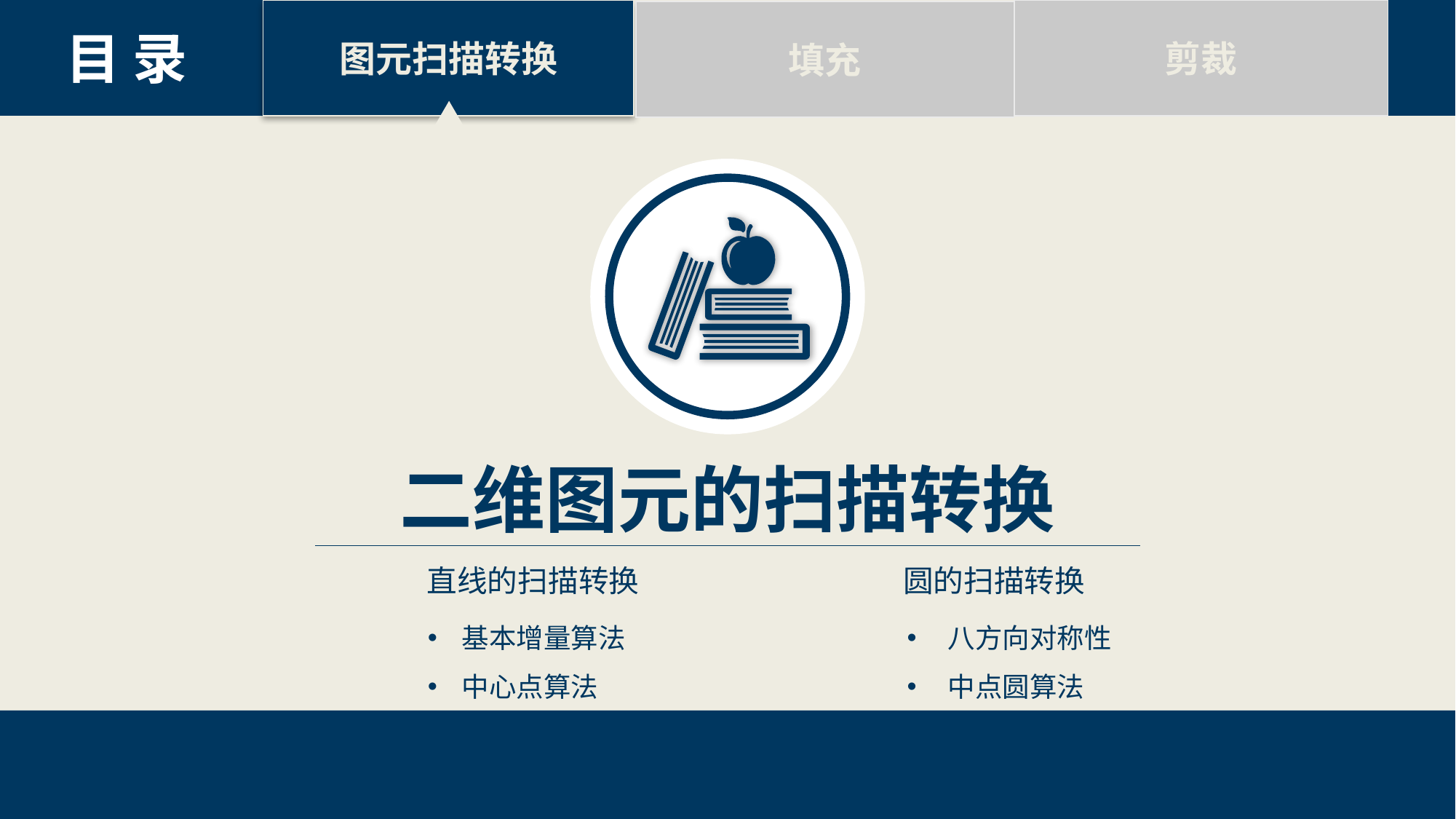

剪裁
图元扫描转换
填充
目 录

二维图元的扫描转换
直线的扫描转换
圆的扫描转换
基本增量算法
中心点算法
八方向对称性
中点圆算法

4